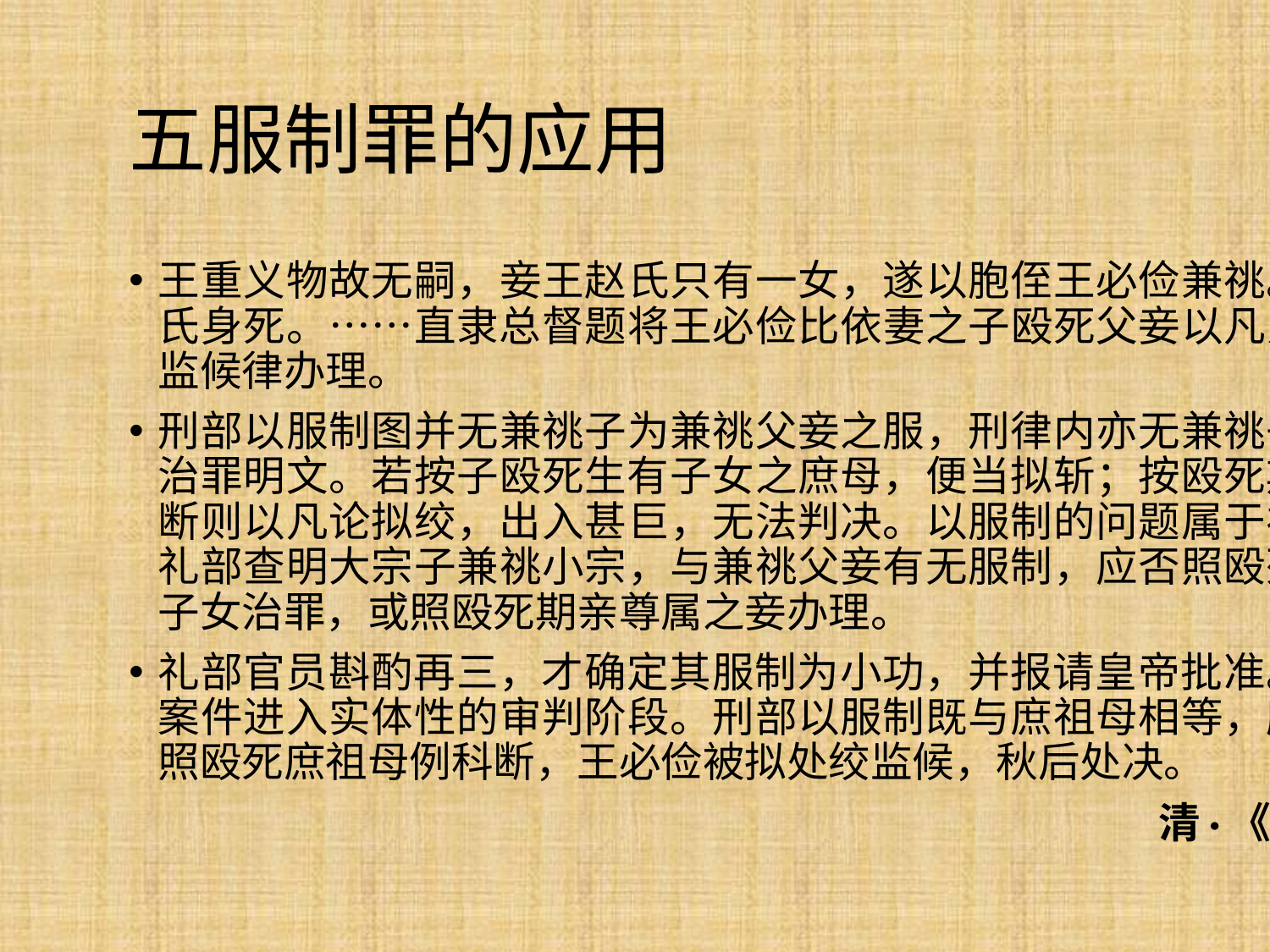

# 五服制罪的应用
王重义物故无嗣，妾王赵氏只有一女，遂以胞侄王必俭兼祧。必俭摔伤王赵氏身死。……直隶总督题将王必俭比依妻之子殴死父妾以凡人论，斗杀者绞监候律办理。
刑部以服制图并无兼祧子为兼祧父妾之服，刑律内亦无兼祧子殴死父妾作何治罪明文。若按子殴死生有子女之庶母，便当拟斩；按殴死期亲尊长之妾拟断则以凡论拟绞，出入甚巨，无法判决。以服制的问题属于礼部，只得片行礼部查明大宗子兼祧小宗，与兼祧父妾有无服制，应否照殴死庶母分别有无子女治罪，或照殴死期亲尊属之妾办理。
礼部官员斟酌再三，才确定其服制为小功，并报请皇帝批准。在服制确定后，案件进入实体性的审判阶段。刑部以服制既与庶祖母相等，所犯罪名自应比照殴死庶祖母例科断，王必俭被拟处绞监候，秋后处决。
清·《刑部通行章程》